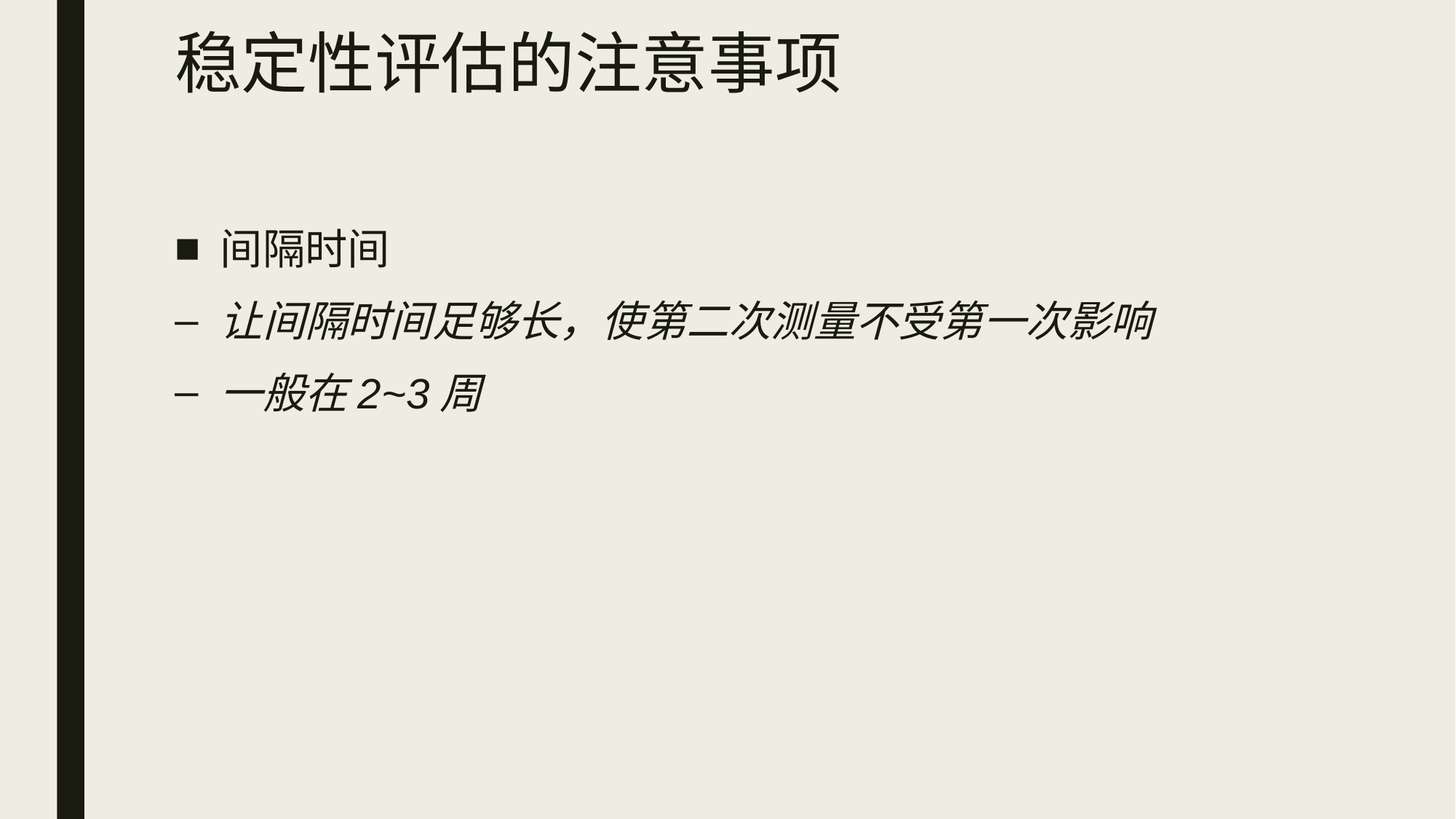

# 稳定性评估的注意事项
间隔时间
让间隔时间足够长，使第二次测量不受第一次影响
一般在2~3周